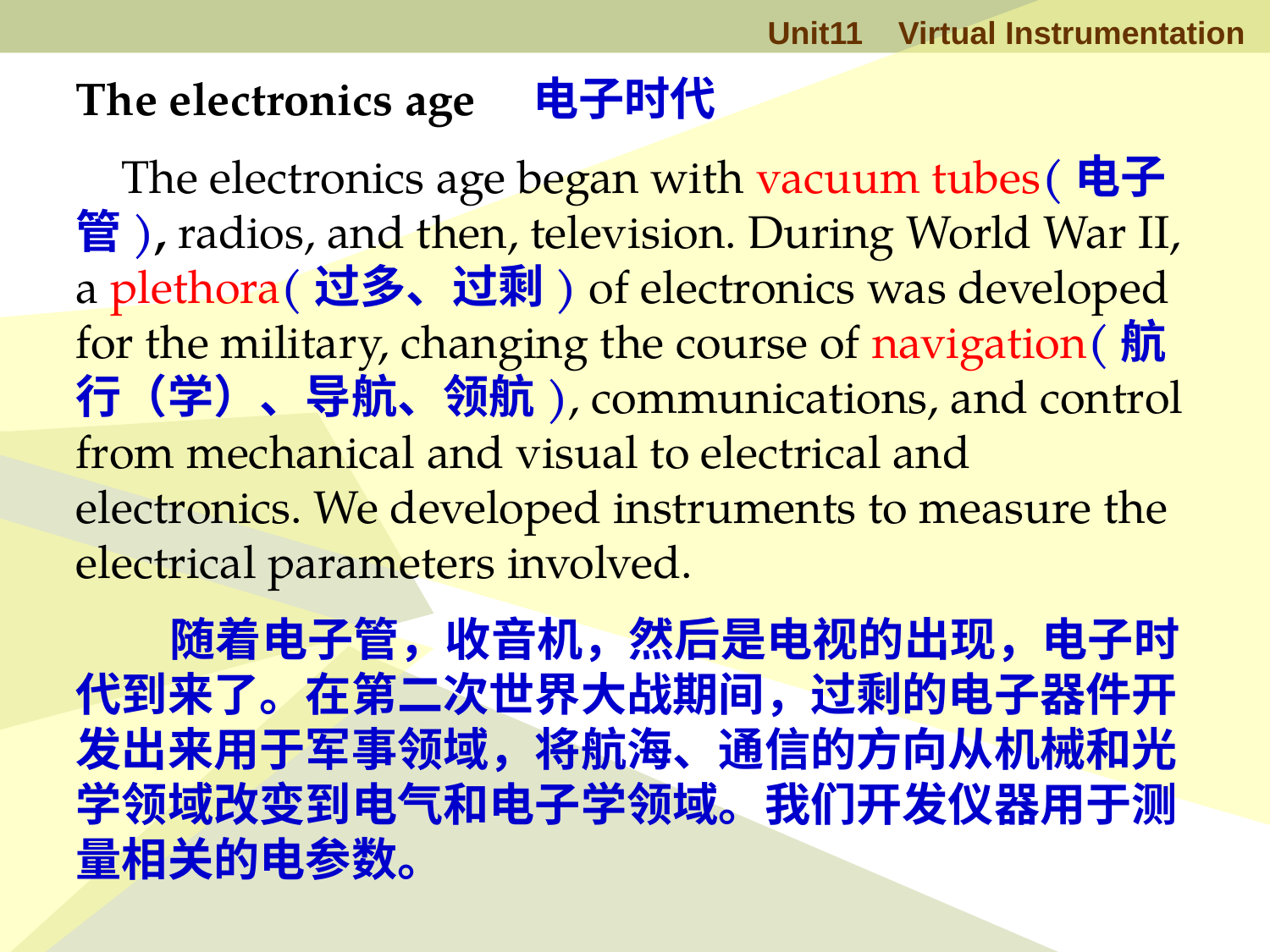

The electronics age    电子时代
    The electronics age began with vacuum tubes(电子管), radios, and then, television. During World War II, a plethora(过多、过剩) of electronics was developed for the military, changing the course of navigation(航行（学）、导航、领航), communications, and control from mechanical and visual to electrical and electronics. We developed instruments to measure the electrical parameters involved.
        随着电子管，收音机，然后是电视的出现，电子时代到来了。在第二次世界大战期间，过剩的电子器件开发出来用于军事领域，将航海、通信的方向从机械和光学领域改变到电气和电子学领域。我们开发仪器用于测量相关的电参数。